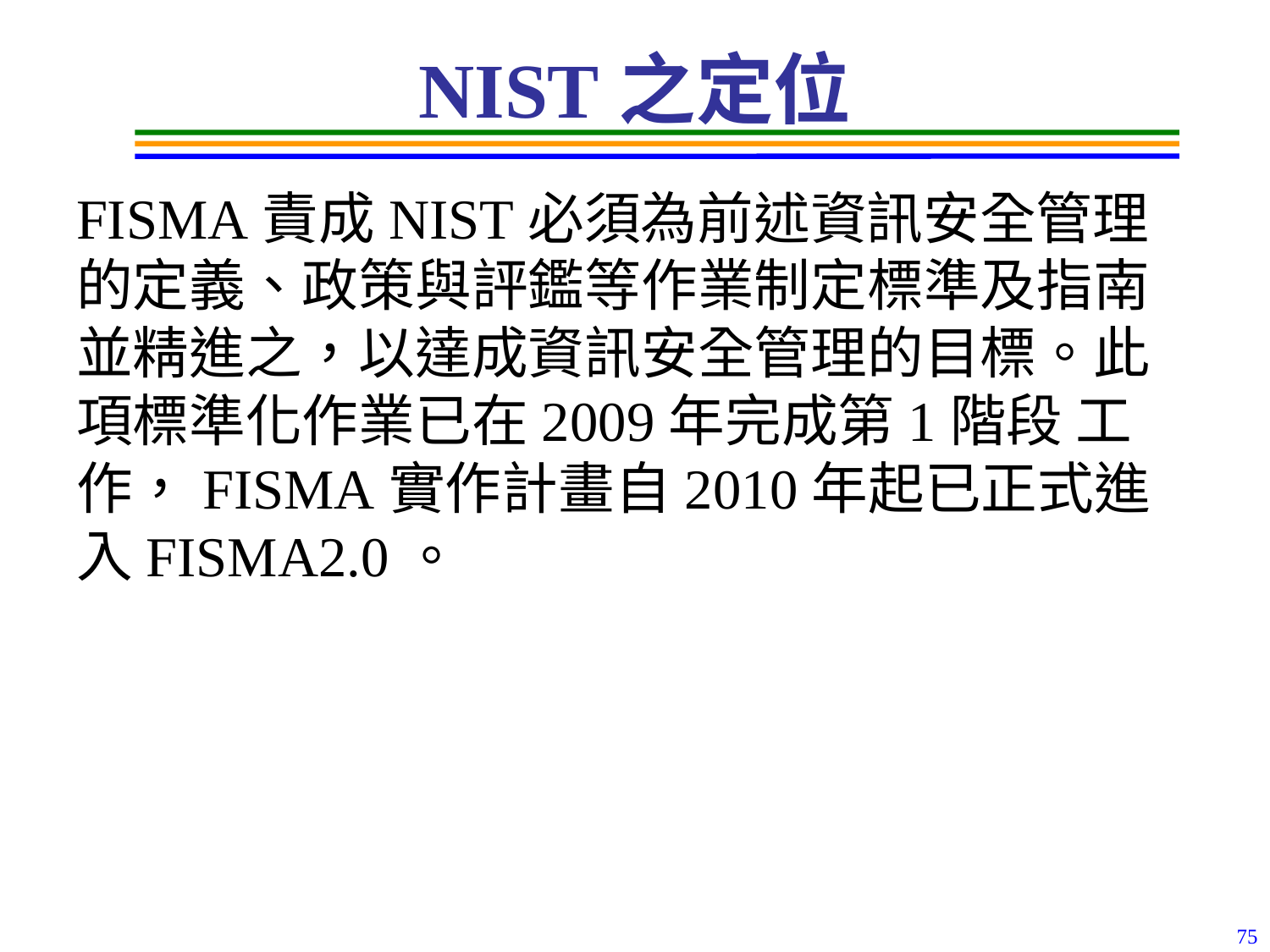

# NIST之定位
FISMA責成NIST必須為前述資訊安全管理的定義、政策與評鑑等作業制定標準及指南並精進之，以達成資訊安全管理的目標。此項標準化作業已在2009年完成第1階段 工作，FISMA實作計畫自2010年起已正式進入FISMA2.0。
75